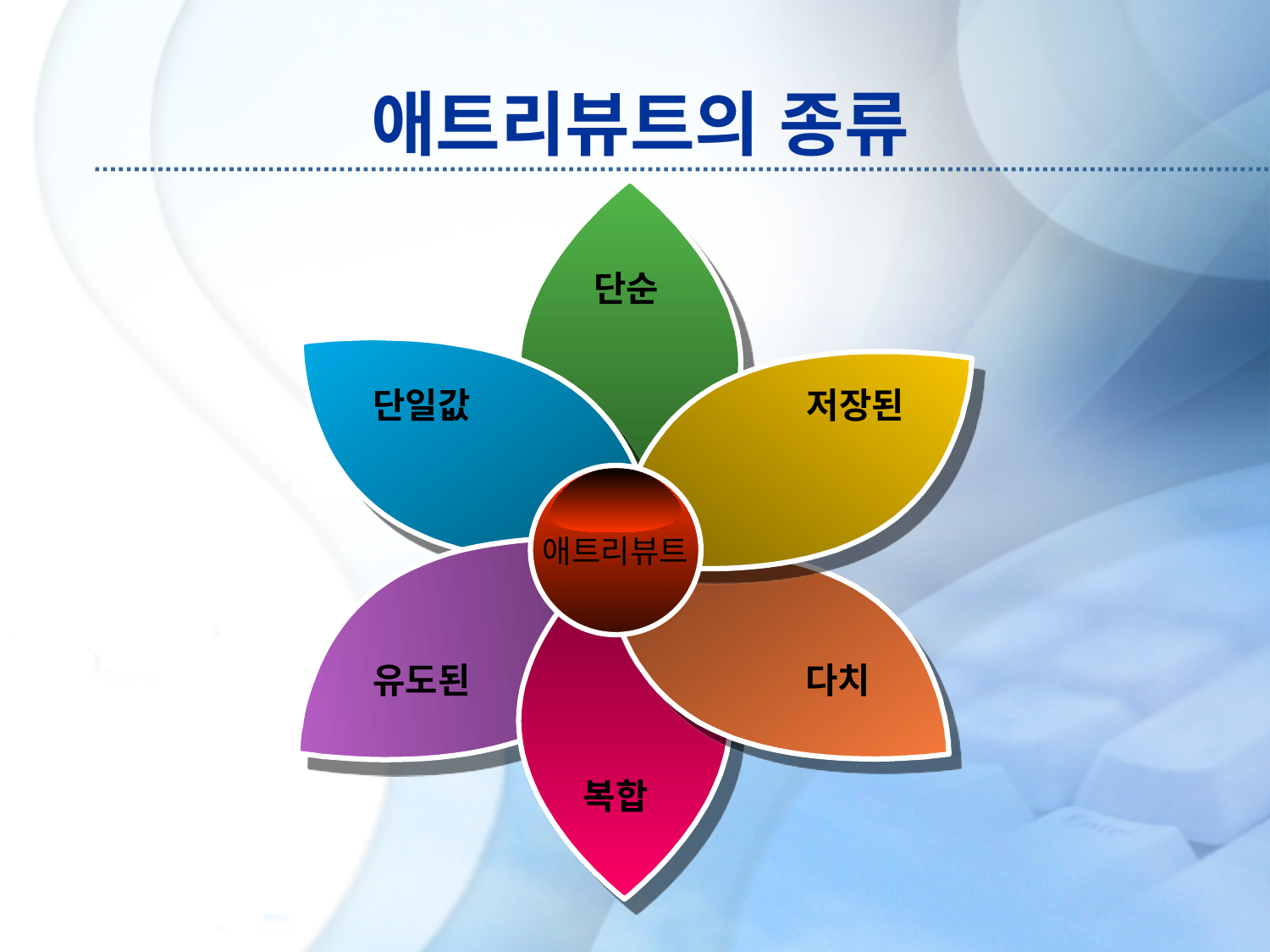

# 애트리뷰트의 종류

단순

단일값
저장된
애트리뷰트

유도된
다치
복합